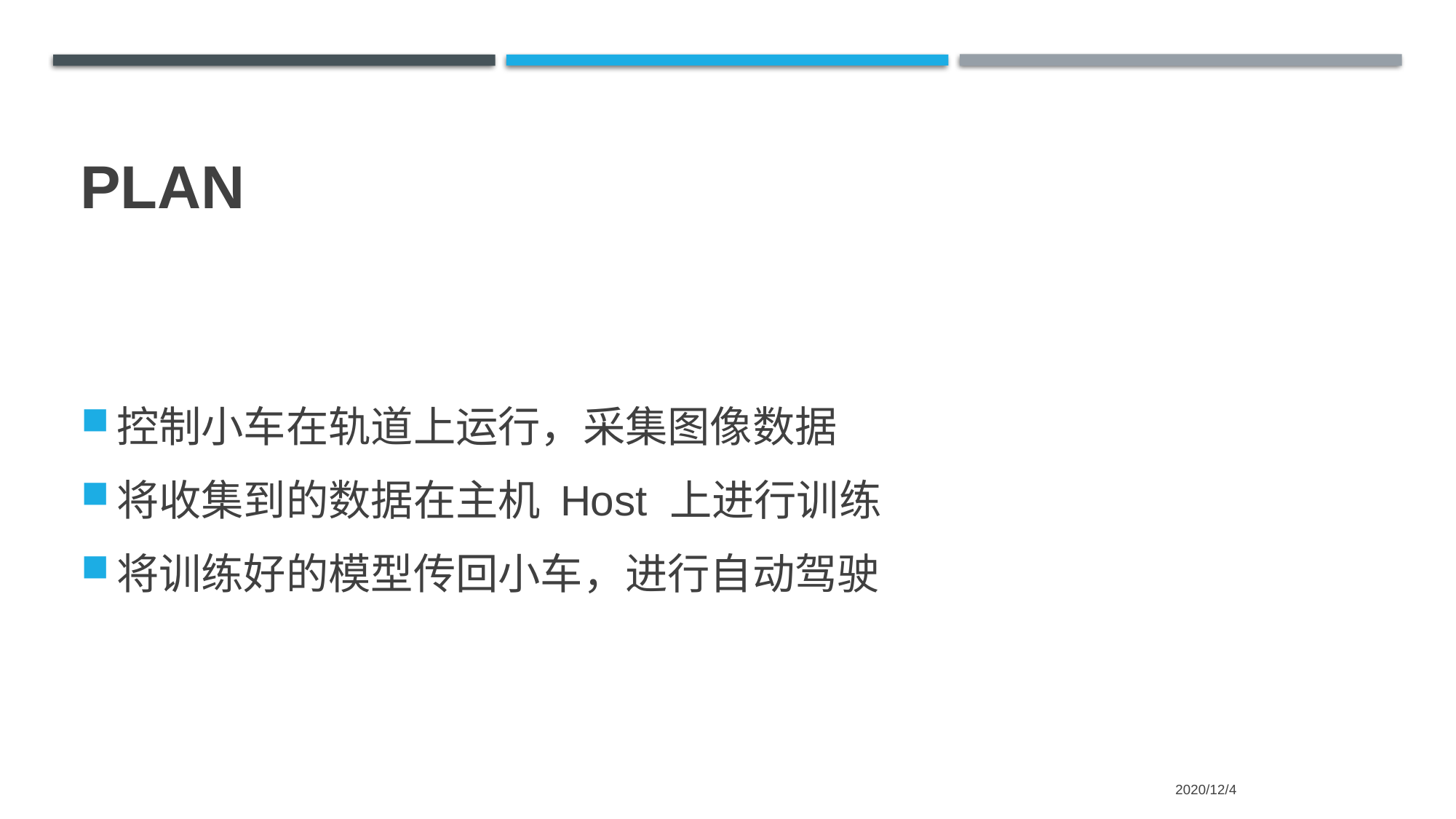

# plan
控制小车在轨道上运行，采集图像数据
将收集到的数据在主机 Host 上进行训练
将训练好的模型传回小车，进行自动驾驶
2020/12/4